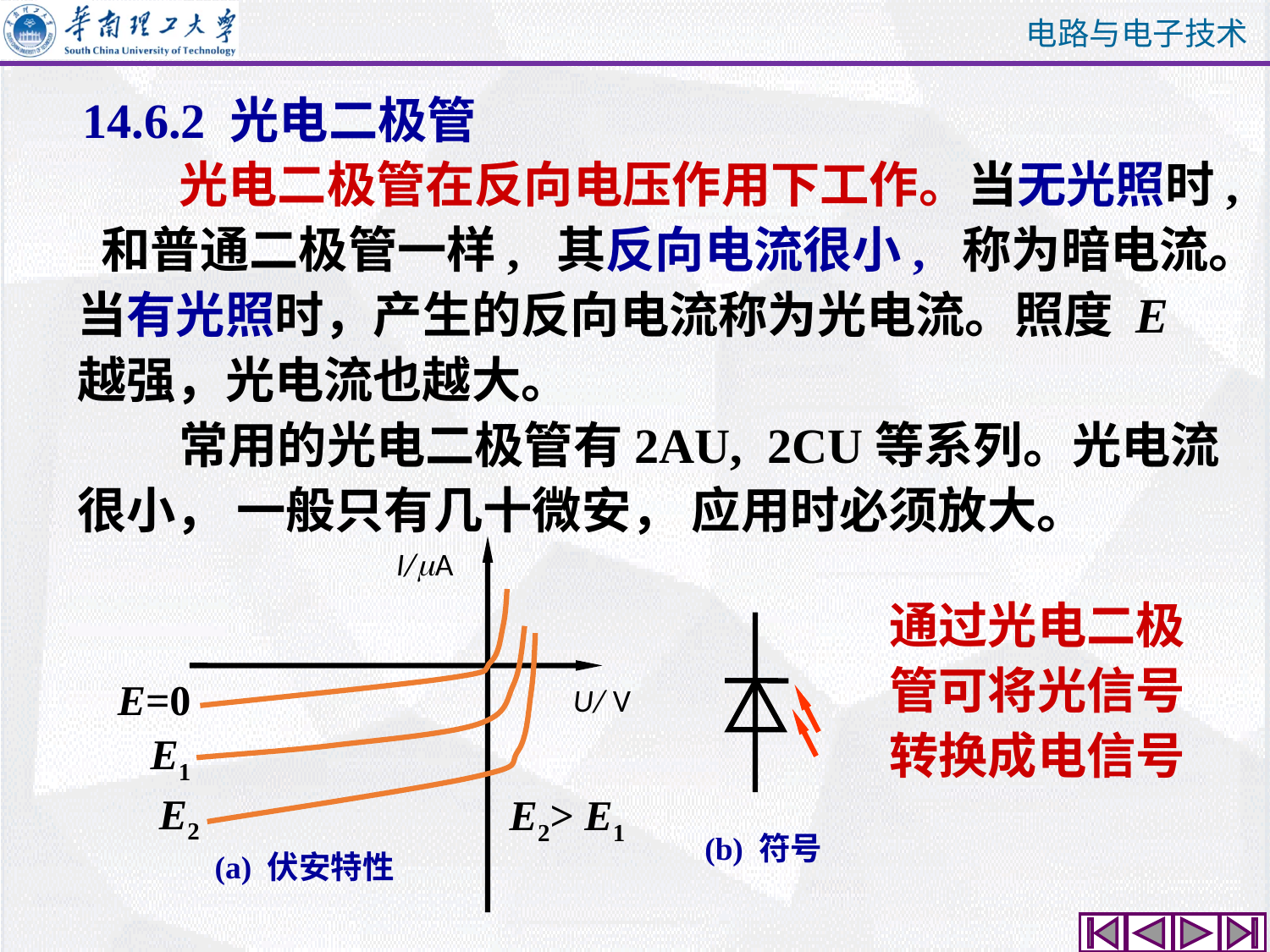

14.6.2 光电二极管
        光电二极管在反向电压作用下工作。当无光照时, 和普通二极管一样,  其反向电流很小,  称为暗电流。当有光照时，产生的反向电流称为光电流。照度 E越强，光电流也越大。
        常用的光电二极管有2AU,  2CU等系列。光电流很小， 一般只有几十微安， 应用时必须放大。
I/μA

E=0
U/ V
E1
E2
通过光电二极
管可将光信号
转换成电信号

E2> E1
(b) 符号
(a) 伏安特性